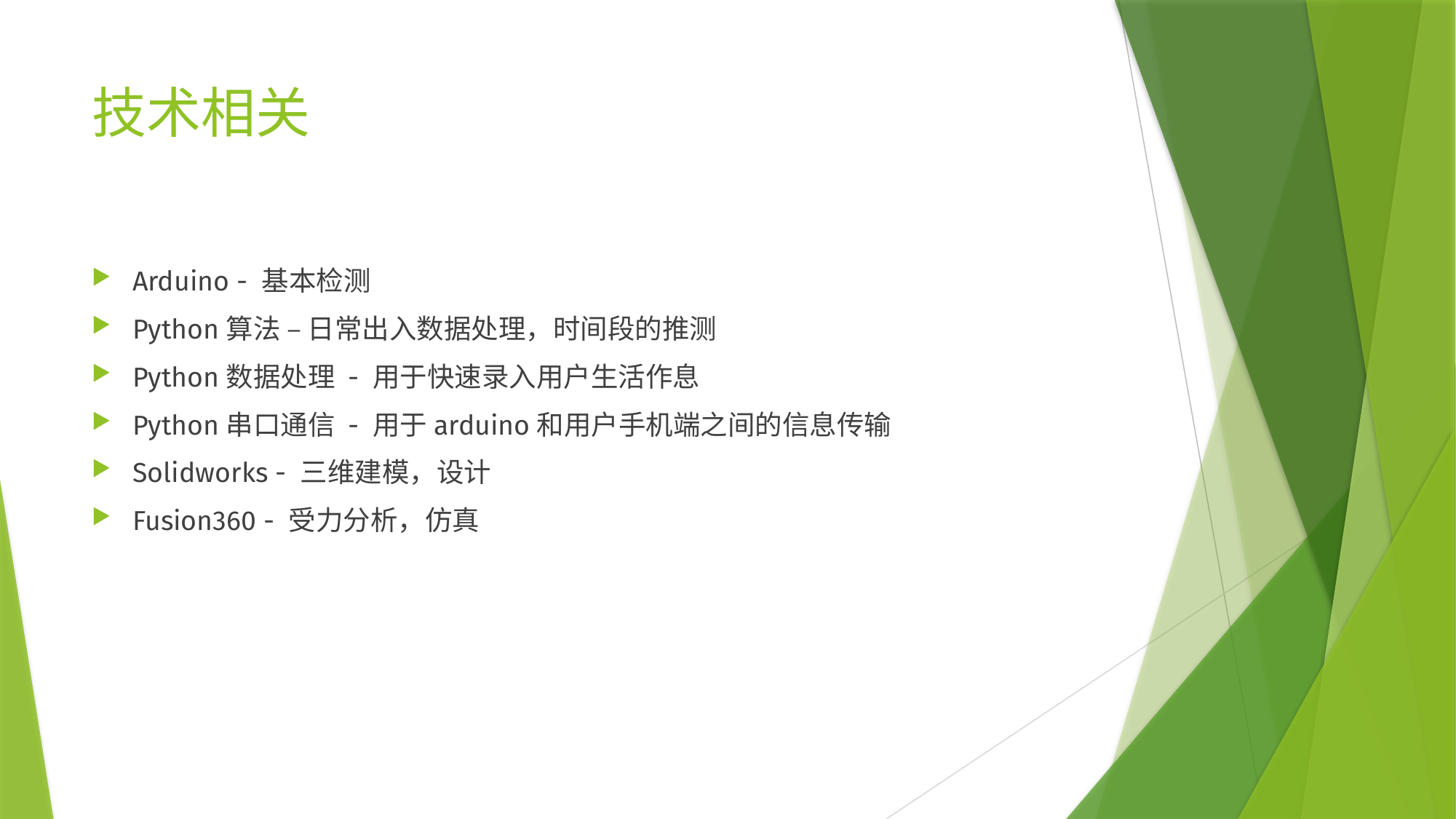

# 技术相关
Arduino - 基本检测
Python算法 – 日常出入数据处理，时间段的推测
Python数据处理 - 用于快速录入用户生活作息
Python串口通信 - 用于arduino和用户手机端之间的信息传输
Solidworks - 三维建模，设计
Fusion360 - 受力分析，仿真